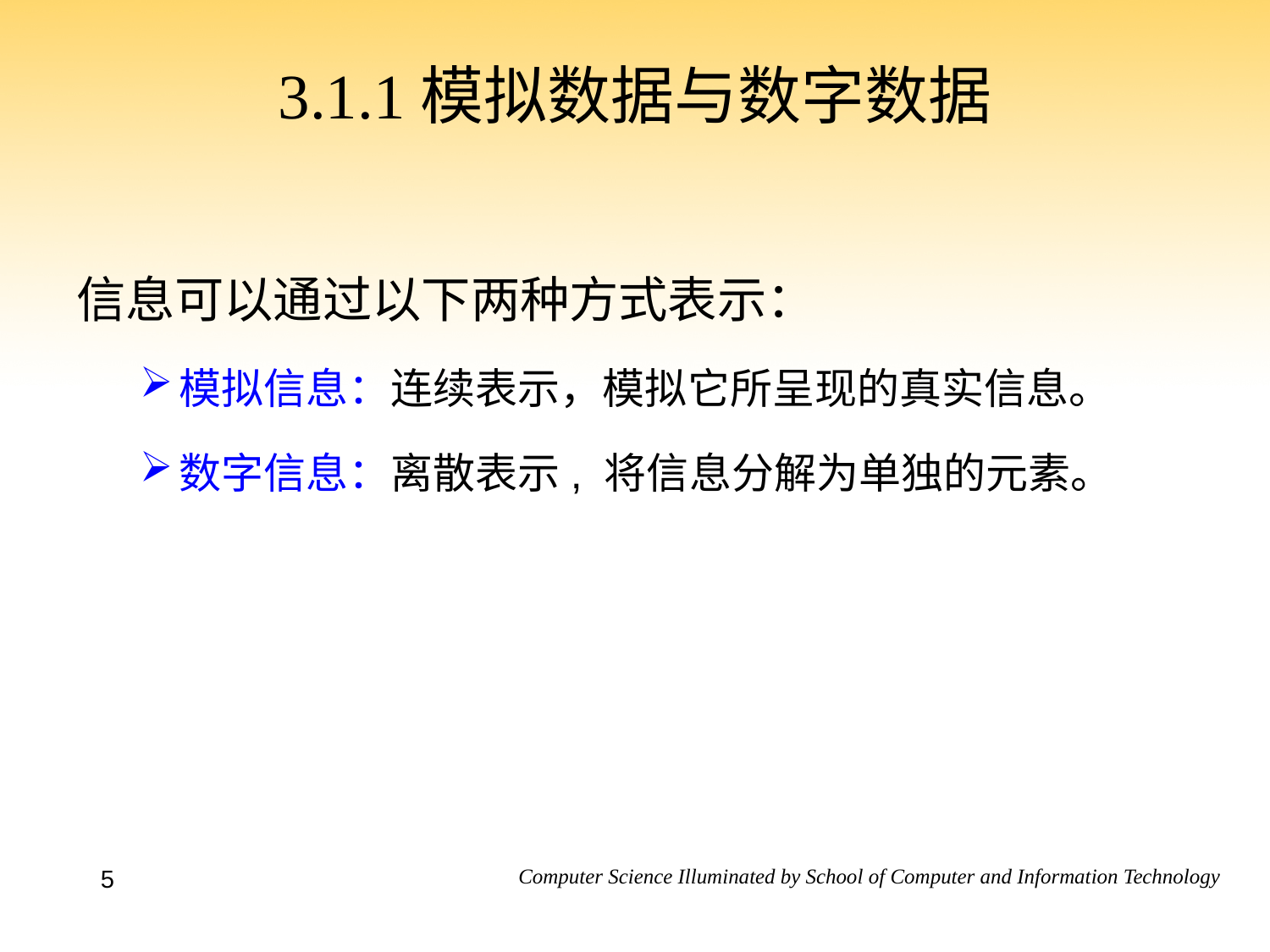

3.1.1模拟数据与数字数据
信息可以通过以下两种方式表示：
模拟信息：连续表示，模拟它所呈现的真实信息。
数字信息：离散表示, 将信息分解为单独的元素。

5